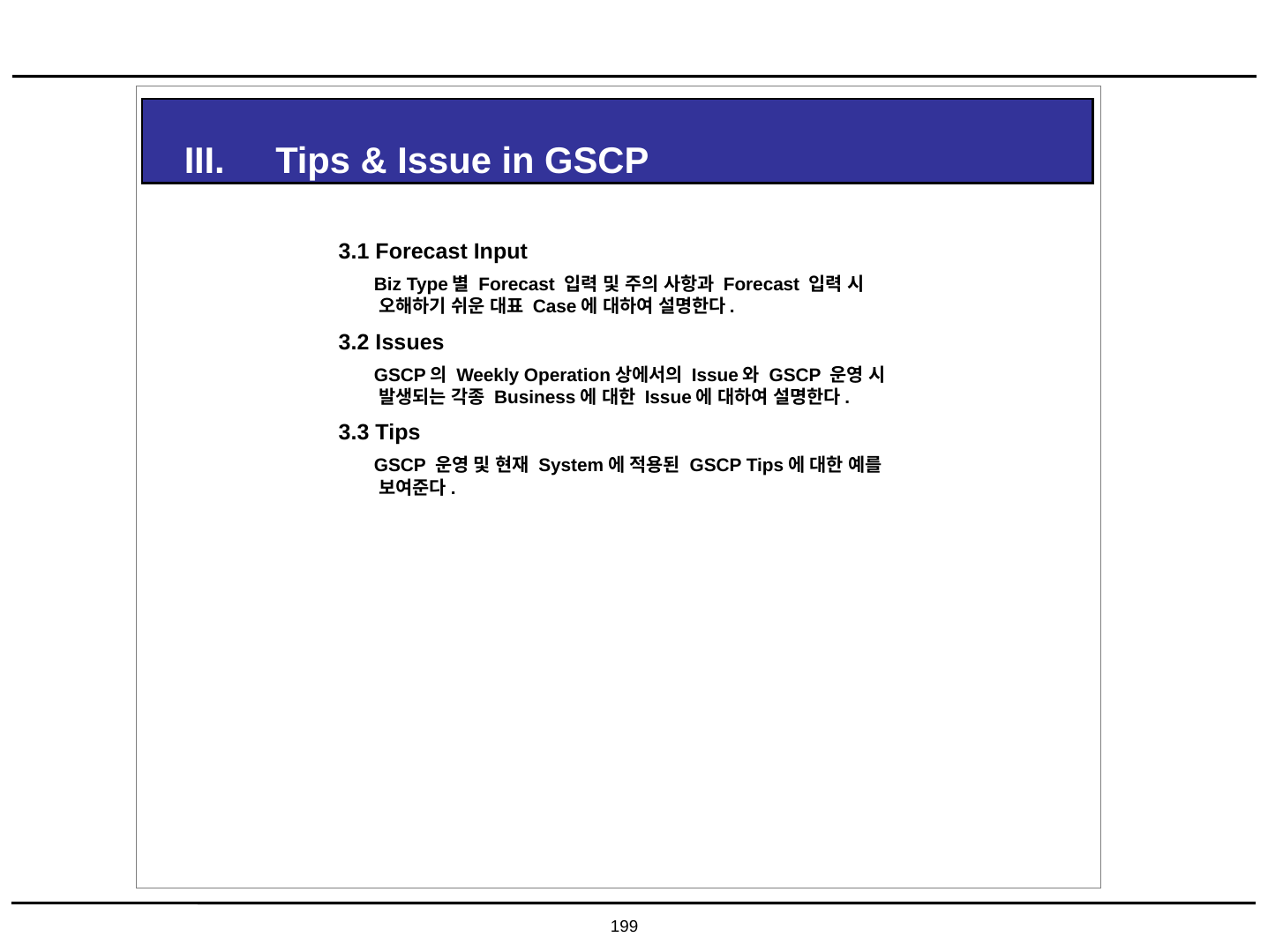

III.     Tips & Issue in GSCP

3.1 Forecast Input
       Biz Type별 Forecast 입력 및 주의 사항과 Forecast 입력 시 오해하기 쉬운 대표 Case에 대하여 설명한다.
3.2 Issues
       GSCP의 Weekly Operation상에서의 Issue와 GSCP 운영 시 발생되는 각종 Business에 대한 Issue에 대하여 설명한다.
3.3 Tips
       GSCP 운영 및 현재 System에 적용된 GSCP Tips에 대한 예를 보여준다.
199